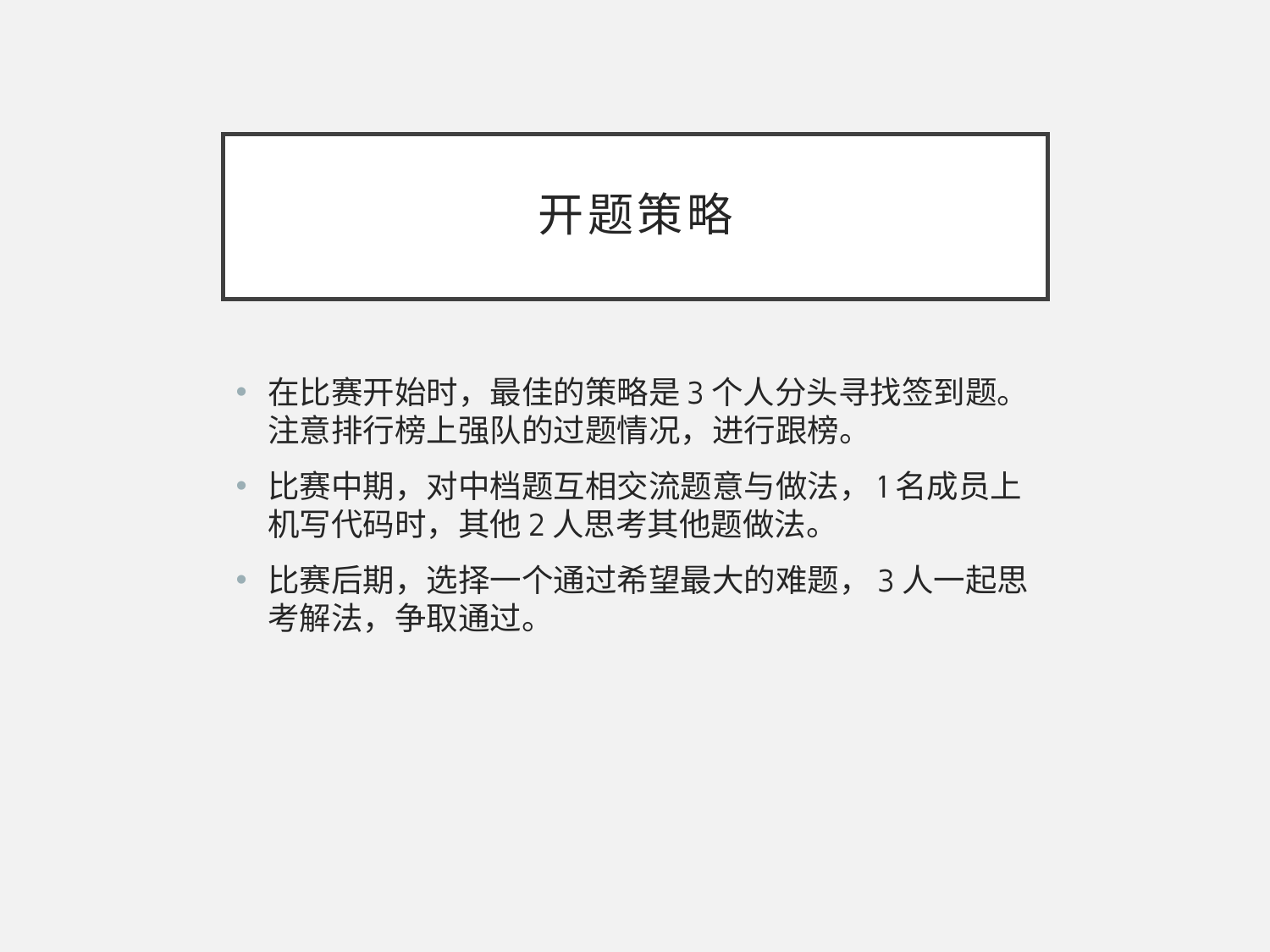

# 开题策略
在比赛开始时，最佳的策略是3个人分头寻找签到题。注意排行榜上强队的过题情况，进行跟榜。
比赛中期，对中档题互相交流题意与做法，1名成员上机写代码时，其他2人思考其他题做法。
比赛后期，选择一个通过希望最大的难题，3人一起思考解法，争取通过。